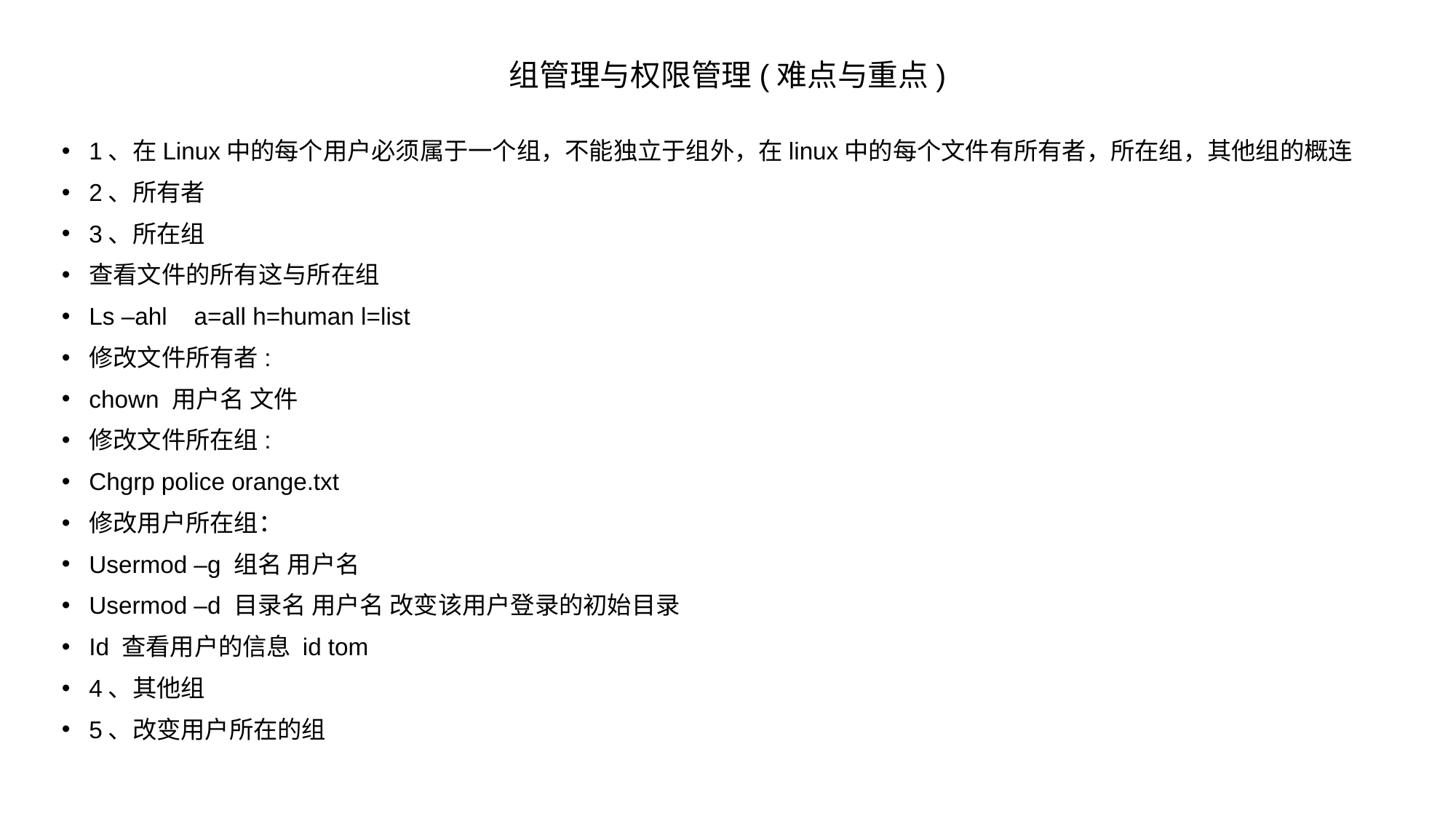

# 组管理与权限管理(难点与重点)
1、在Linux中的每个用户必须属于一个组，不能独立于组外，在linux中的每个文件有所有者，所在组，其他组的概连
2、所有者
3、所在组
查看文件的所有这与所在组
Ls –ahl    a=all h=human l=list
修改文件所有者:
chown 用户名 文件
修改文件所在组:
Chgrp police orange.txt
修改用户所在组：
Usermod –g 组名 用户名
Usermod –d 目录名 用户名 改变该用户登录的初始目录
Id 查看用户的信息 id tom
4、其他组
5、改变用户所在的组